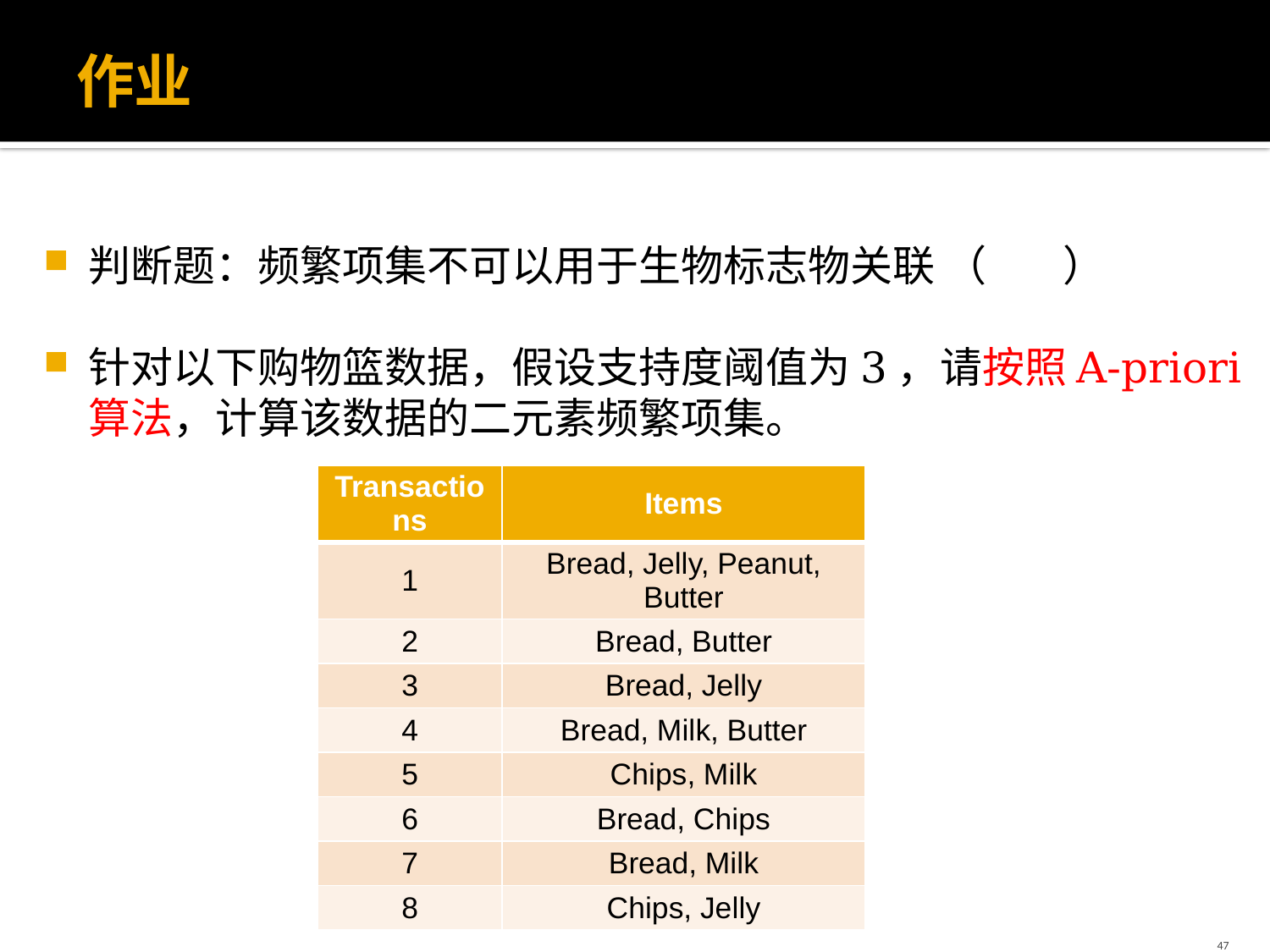

# 作业
判断题：频繁项集不可以用于生物标志物关联 （        ）

针对以下购物篮数据，假设支持度阈值为3，请按照A-priori算法，计算该数据的二元素频繁项集。

| Transactions | Items |
| --- | --- |
| 1 | Bread, Jelly, Peanut, Butter |
| 2 | Bread, Butter |
| 3 | Bread, Jelly |
| 4 | Bread, Milk, Butter |
| 5 | Chips, Milk |
| 6 | Bread, Chips |
| 7 | Bread, Milk |
| 8 | Chips, Jelly |
47